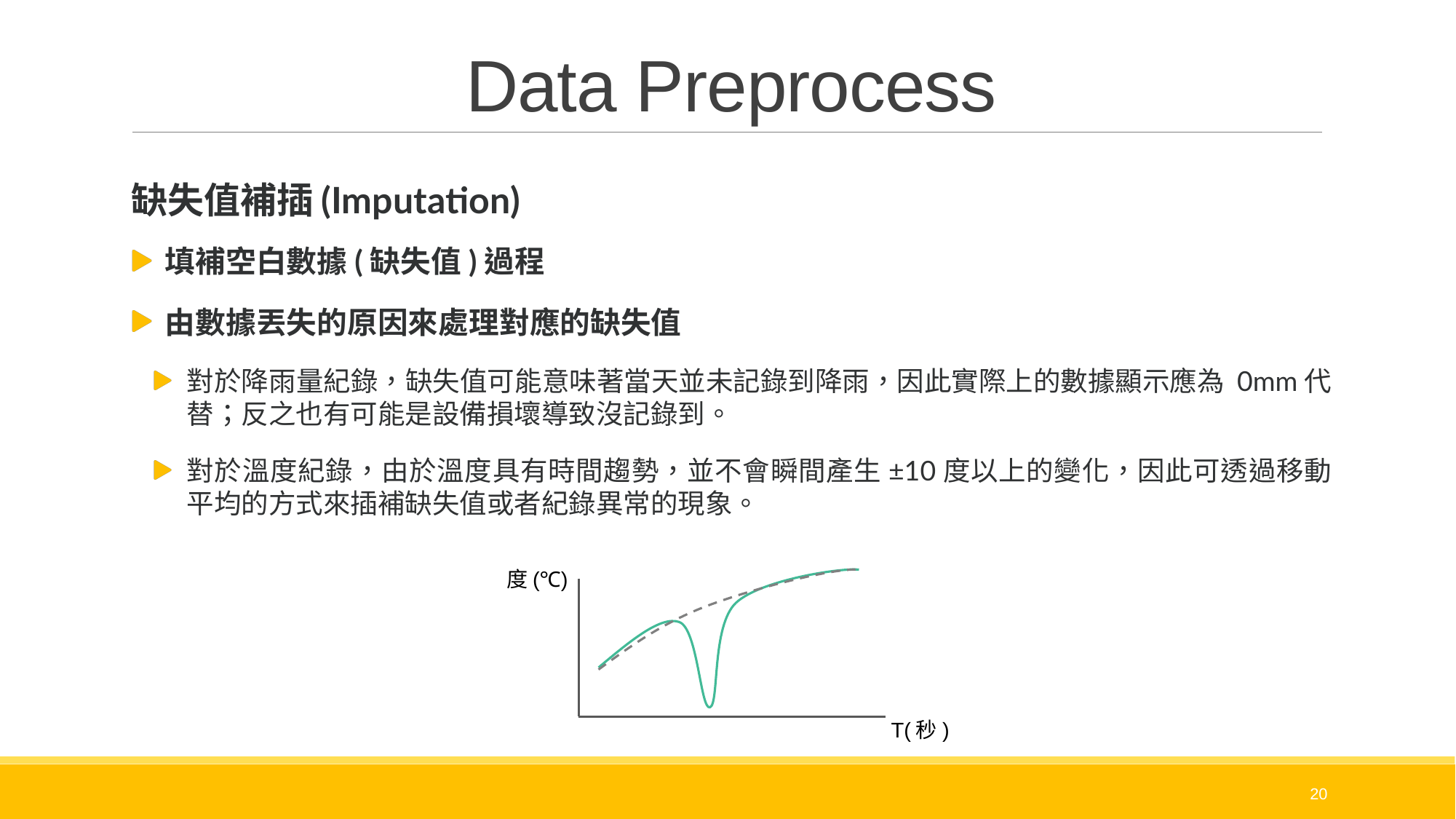

# Data Preprocess
缺失值補插(Imputation)
填補空白數據(缺失值)過程
由數據丟失的原因來處理對應的缺失值
對於降雨量紀錄，缺失值可能意味著當天並未記錄到降雨，因此實際上的數據顯示應為 0mm代替；反之也有可能是設備損壞導致沒記錄到。
對於溫度紀錄，由於溫度具有時間趨勢，並不會瞬間產生±10度以上的變化，因此可透過移動平均的方式來插補缺失值或者紀錄異常的現象。

度(℃)

T(秒)
20